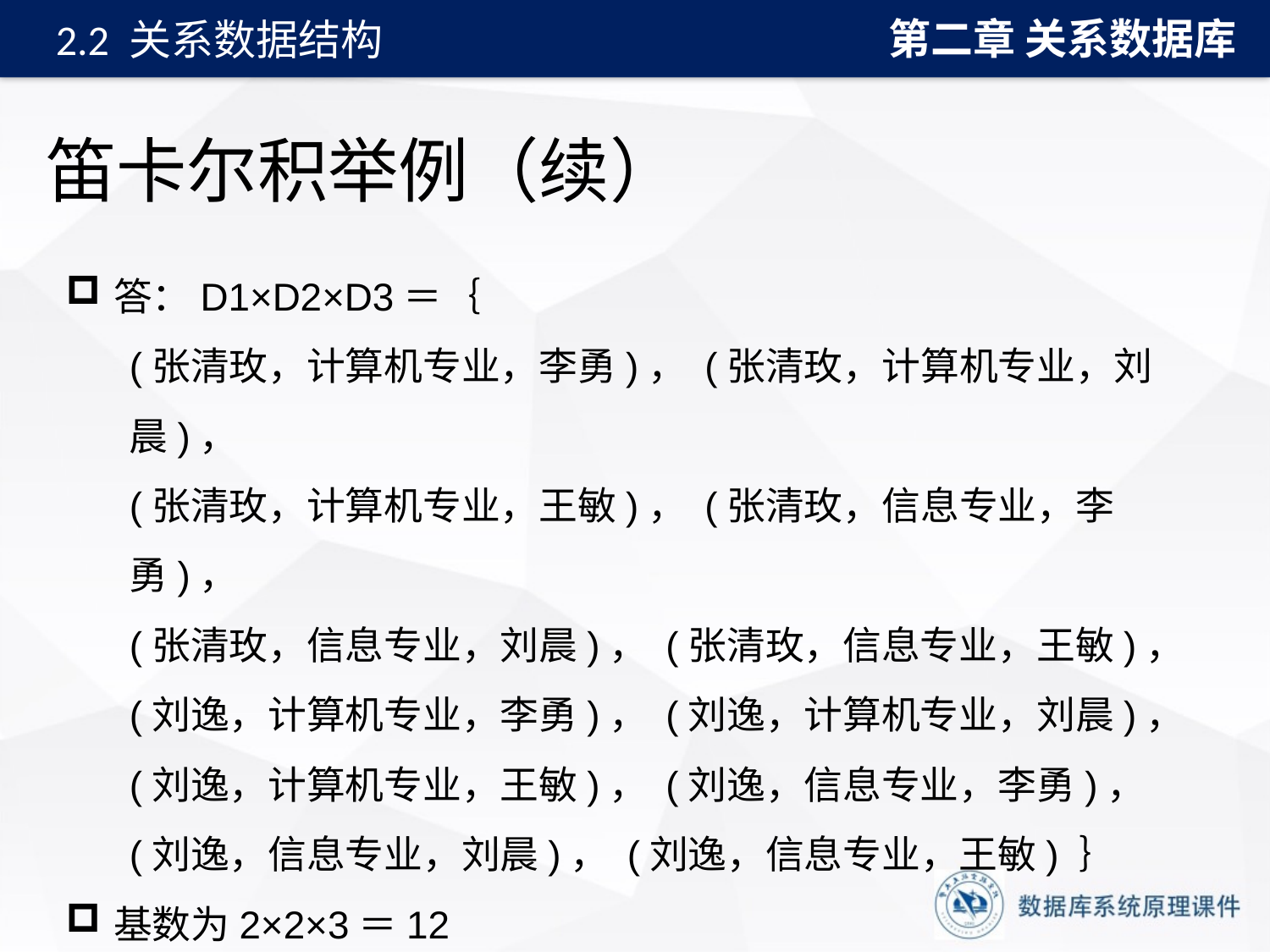

第二章 关系数据库
2.2 关系数据结构
# 笛卡尔积举例（续）
答：D1×D2×D3＝｛
(张清玫，计算机专业，李勇)， (张清玫，计算机专业，刘晨)，
(张清玫，计算机专业，王敏)， (张清玫，信息专业，李勇)，
(张清玫，信息专业，刘晨)， (张清玫，信息专业，王敏)，
(刘逸，计算机专业，李勇)， (刘逸，计算机专业，刘晨)，
(刘逸，计算机专业，王敏)， (刘逸，信息专业，李勇)，
(刘逸，信息专业，刘晨)， (刘逸，信息专业，王敏) ｝
基数为2×2×3＝12